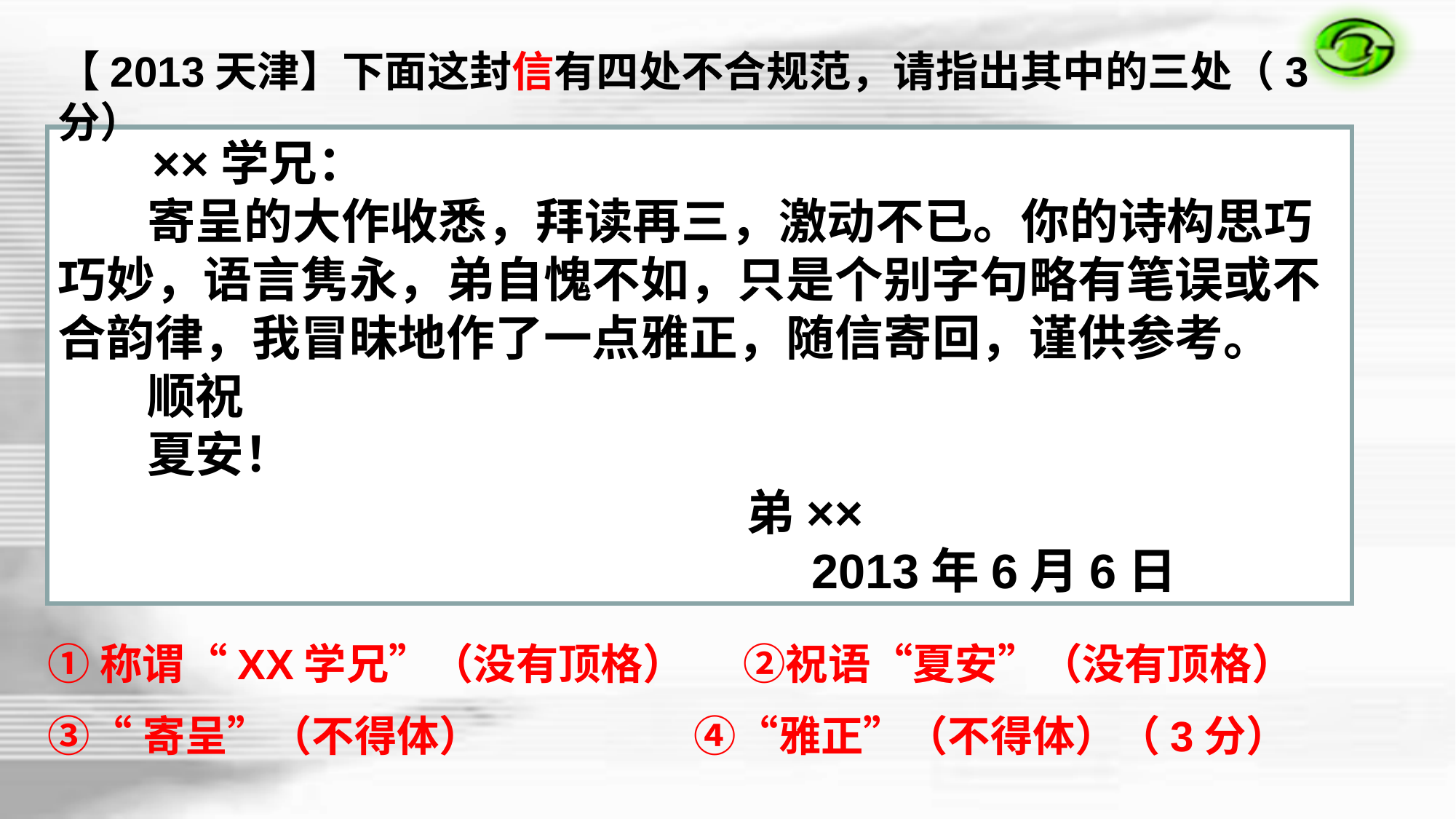

【2013天津】下面这封信有四处不合规范，请指出其中的三处（3分）
       ××学兄：
       寄呈的大作收悉，拜读再三，激动不已。你的诗构思巧巧妙，语言隽永，弟自愧不如，只是个别字句略有笔误或不合韵律，我冒昧地作了一点雅正，随信寄回，谨供参考。
       顺祝
       夏安！
                                                             弟××
                                                        2013年6月6日
①称谓“XX学兄”（没有顶格）      ②祝语“夏安”（没有顶格）
③“寄呈”（不得体）                      ④“雅正”（不得体）（3分）